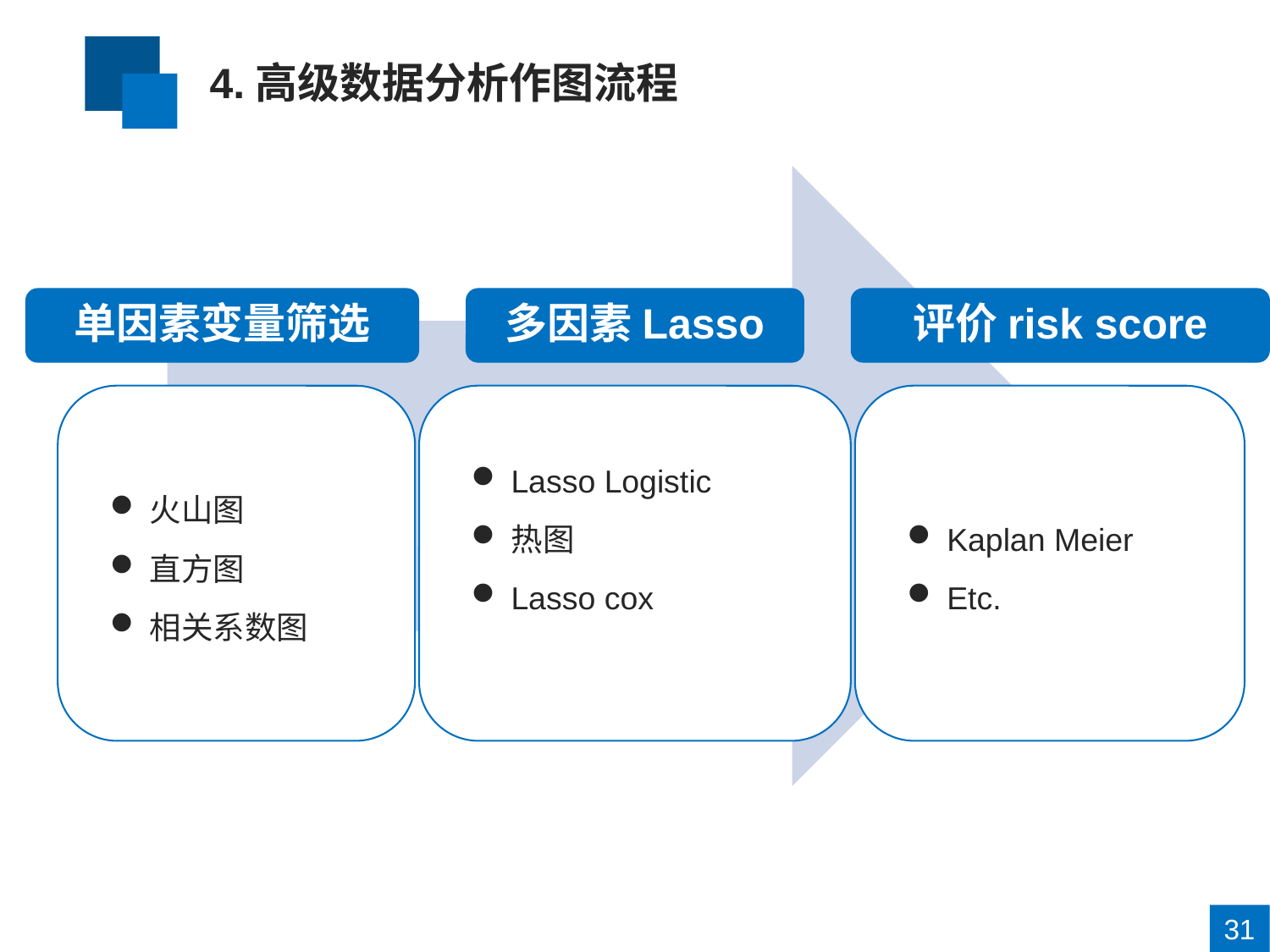

4.高级数据分析作图流程

单因素变量筛选
多因素Lasso
评价risk score
火山图
直方图
相关系数图
Lasso Logistic
热图
Lasso cox

Kaplan Meier
Etc.
31